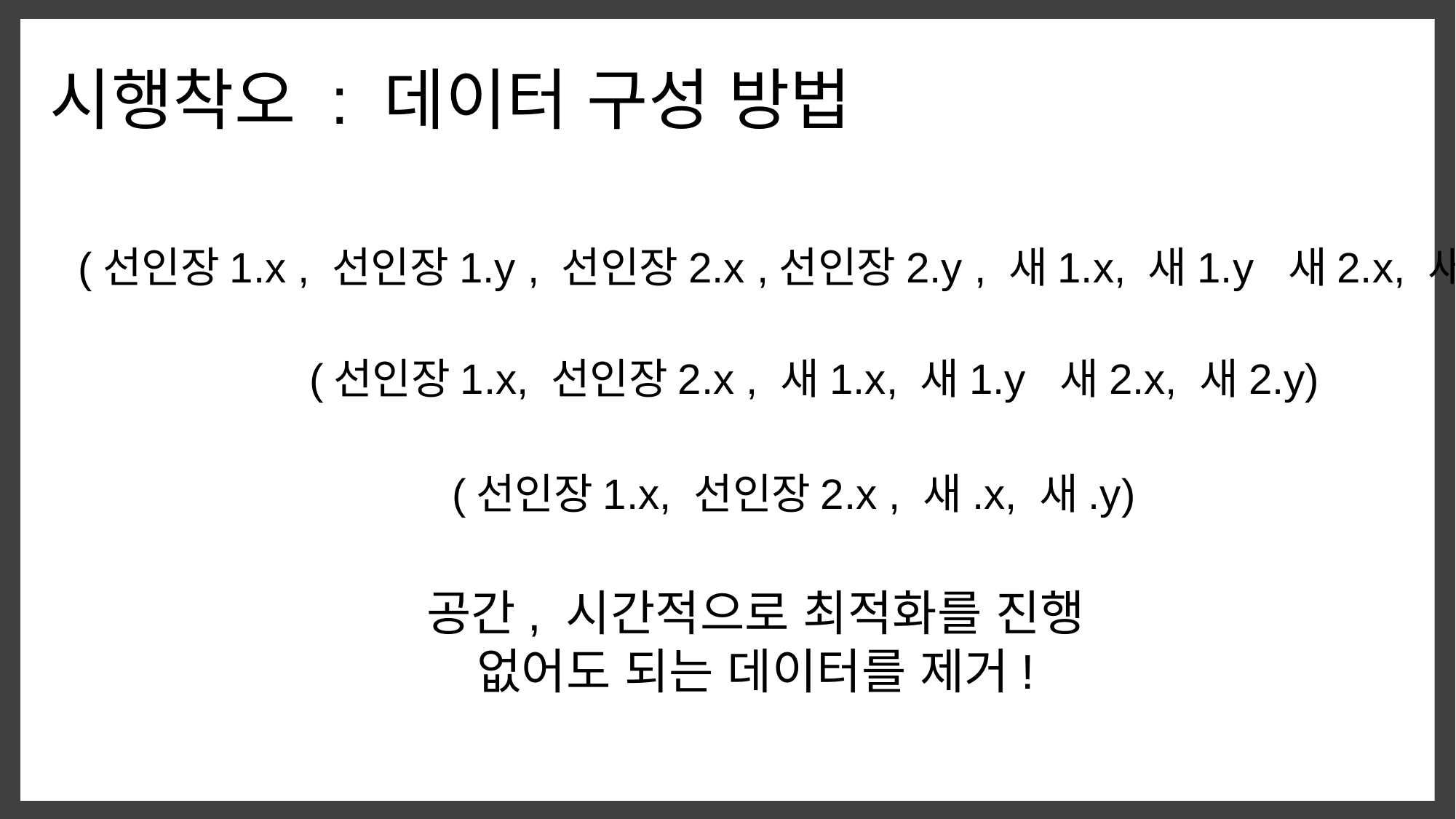

ㅇㅁㄴ
시행착오 : 데이터 구성 방법
(선인장1.x , 선인장1.y , 선인장2.x ,선인장2.y , 새1.x, 새1.y  새2.x, 새2.y)
(선인장1.x, 선인장2.x , 새1.x, 새1.y  새2.x, 새2.y)
(선인장1.x, 선인장2.x , 새.x, 새.y)
공간, 시간적으로 최적화를 진행
없어도 되는 데이터를 제거!